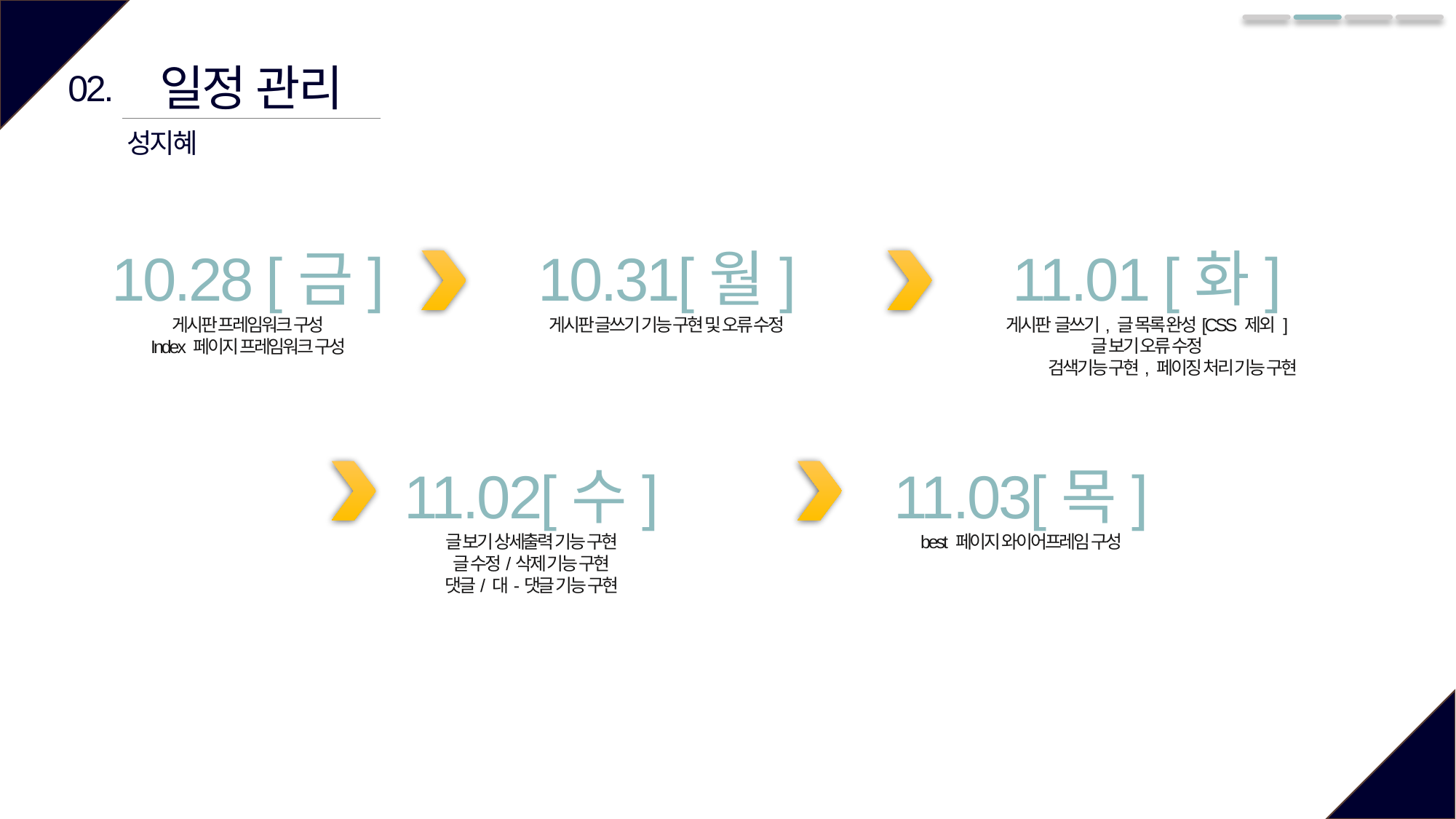

일정 관리
02.
성지혜
10.28 [금]
게시판 프레임워크 구성
Index 페이지 프레임워크 구성
10.31[월]
게시판 글쓰기 기능 구현 및 오류 수정
11.01 [화]
게시판  글쓰기, 글 목록 완성[CSS 제외 ]
글 보기 오류 수정
                검색기능 구현, 페이징 처리 기능 구현

11.02[수]
글 보기 상세출력 기능 구현
글 수정/삭제 기능 구현
댓글/ 대-댓글 기능 구현
11.03[목]
best 페이지 와이어프레임 구성